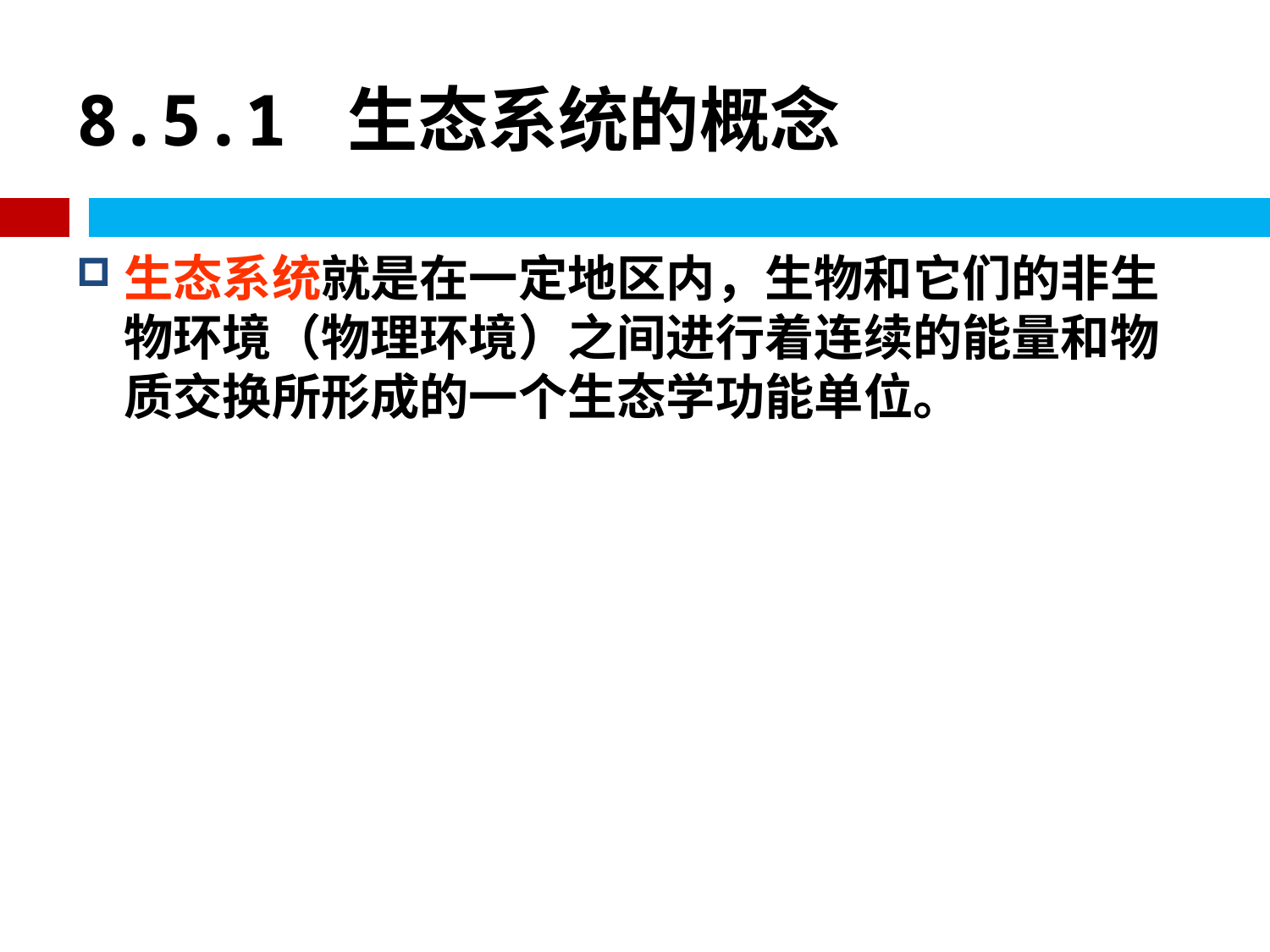

# 8.5.1 生态系统的概念
生态系统就是在一定地区内，生物和它们的非生物环境（物理环境）之间进行着连续的能量和物质交换所形成的一个生态学功能单位。